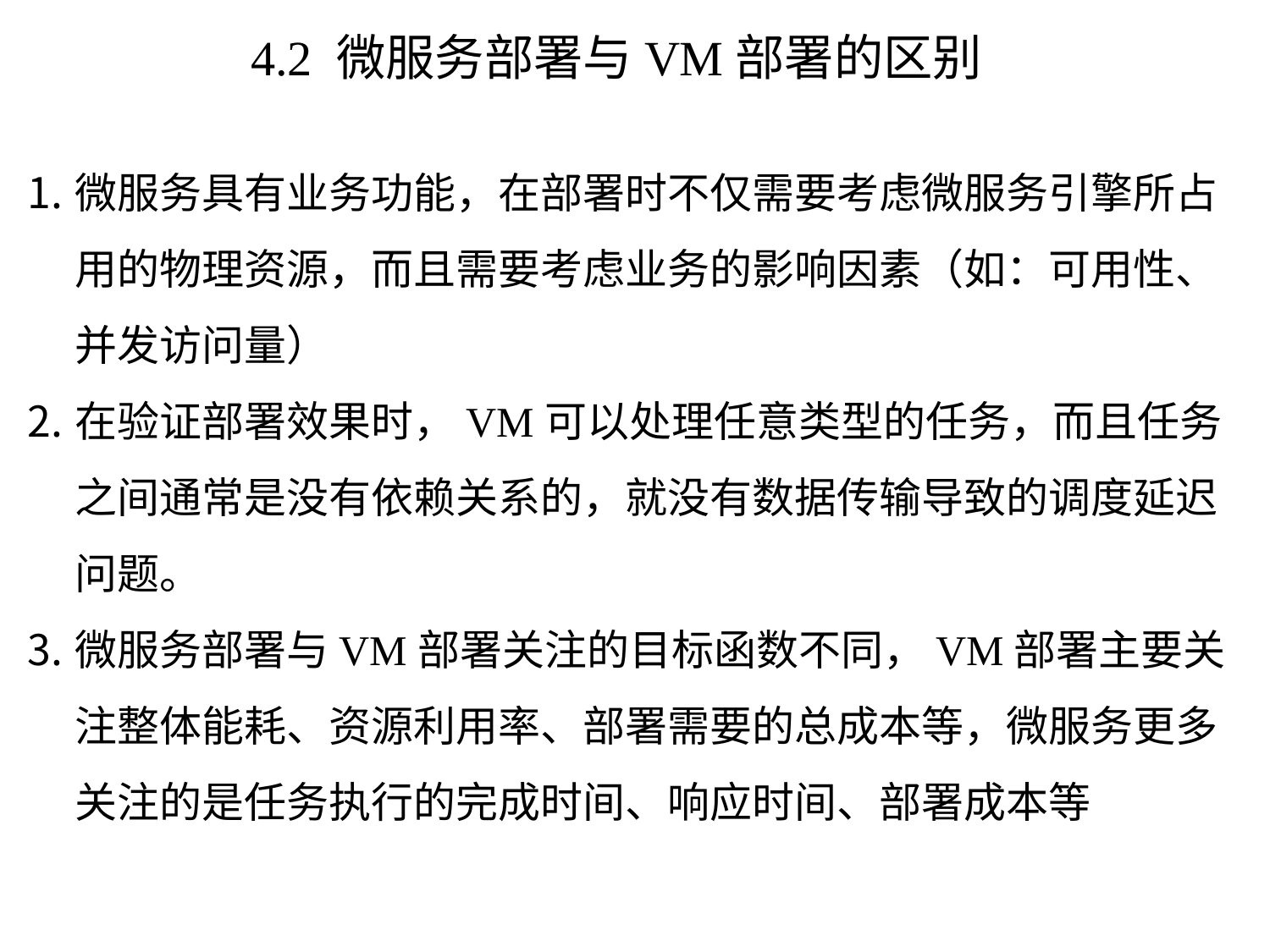

# 4.2 微服务部署与VM部署的区别
微服务具有业务功能，在部署时不仅需要考虑微服务引擎所占用的物理资源，而且需要考虑业务的影响因素（如：可用性、并发访问量）
在验证部署效果时，VM可以处理任意类型的任务，而且任务之间通常是没有依赖关系的，就没有数据传输导致的调度延迟问题。
微服务部署与VM部署关注的目标函数不同，VM部署主要关注整体能耗、资源利用率、部署需要的总成本等，微服务更多关注的是任务执行的完成时间、响应时间、部署成本等